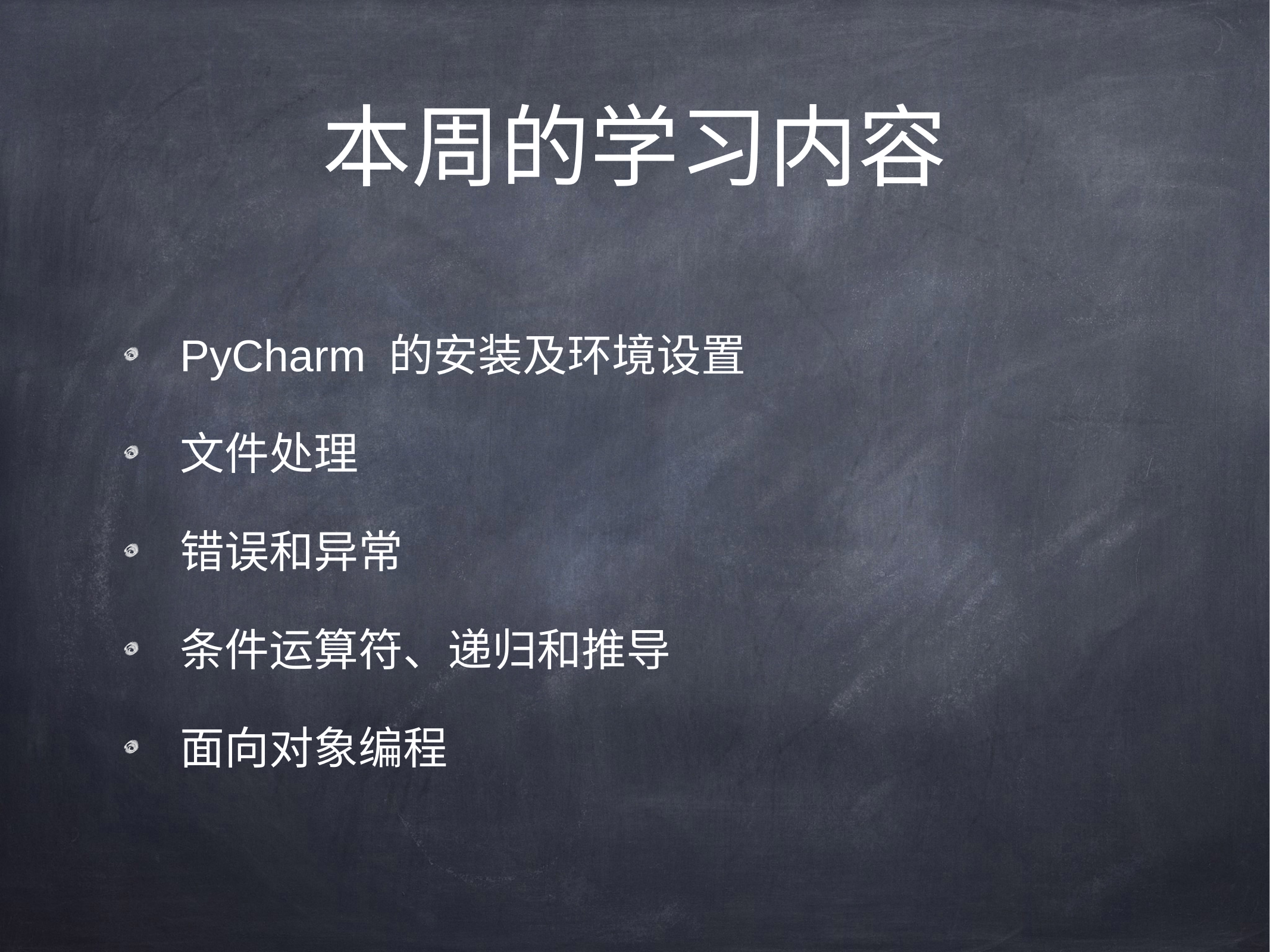

# 本周的学习内容
PyCharm 的安装及环境设置
文件处理
错误和异常
条件运算符、递归和推导
面向对象编程